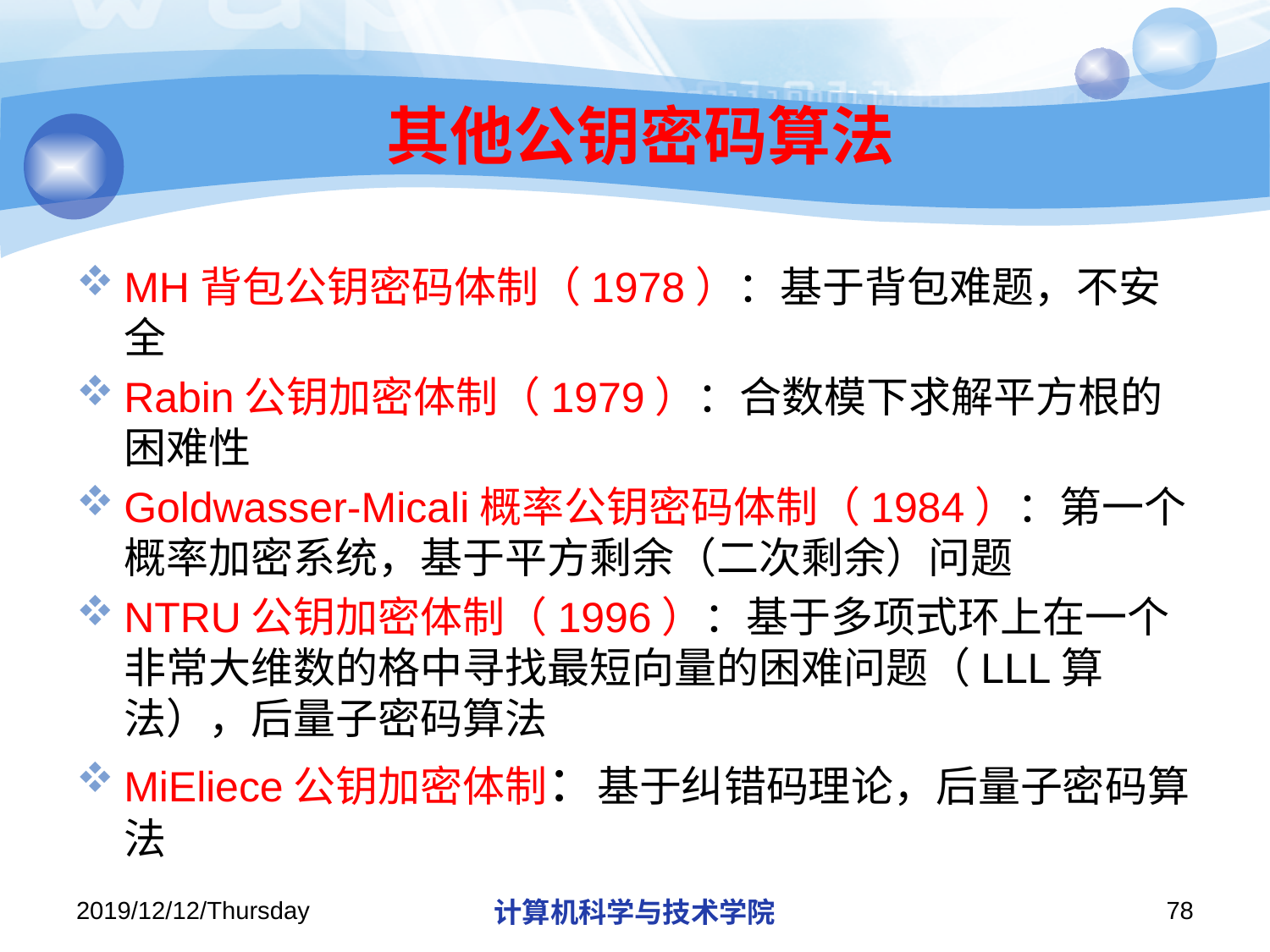

# 其他公钥密码算法
MH背包公钥密码体制（1978）：基于背包难题，不安全
Rabin公钥加密体制（1979）：合数模下求解平方根的困难性
Goldwasser-Micali概率公钥密码体制（1984）：第一个概率加密系统，基于平方剩余（二次剩余）问题
NTRU公钥加密体制（1996）：基于多项式环上在一个非常大维数的格中寻找最短向量的困难问题（LLL算法），后量子密码算法
MiEliece公钥加密体制：基于纠错码理论，后量子密码算法
2019/12/12/Thursday
计算机科学与技术学院
78